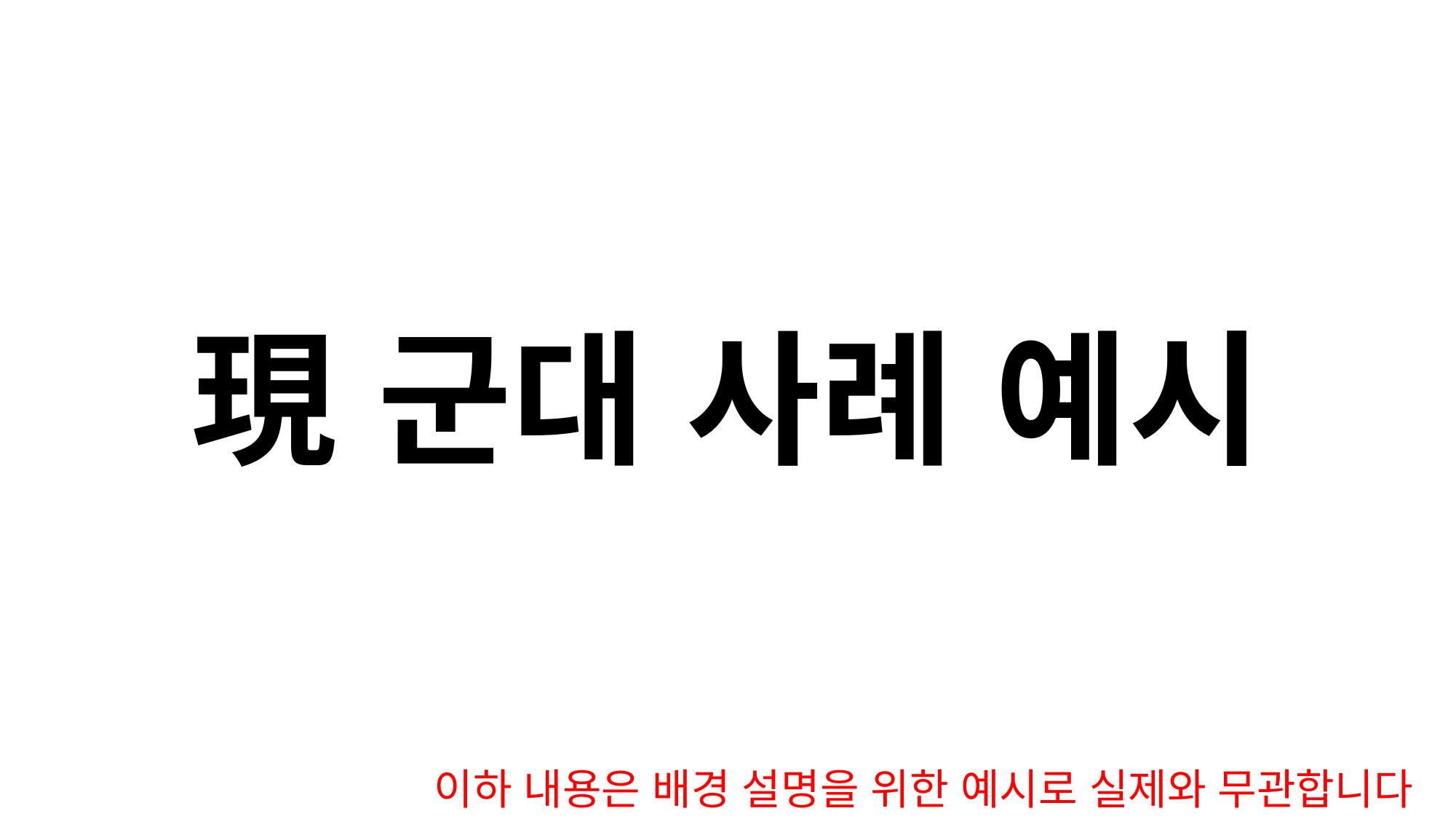

現 군대 사례 예시
이하 내용은 배경 설명을 위한 예시로 실제와 무관합니다